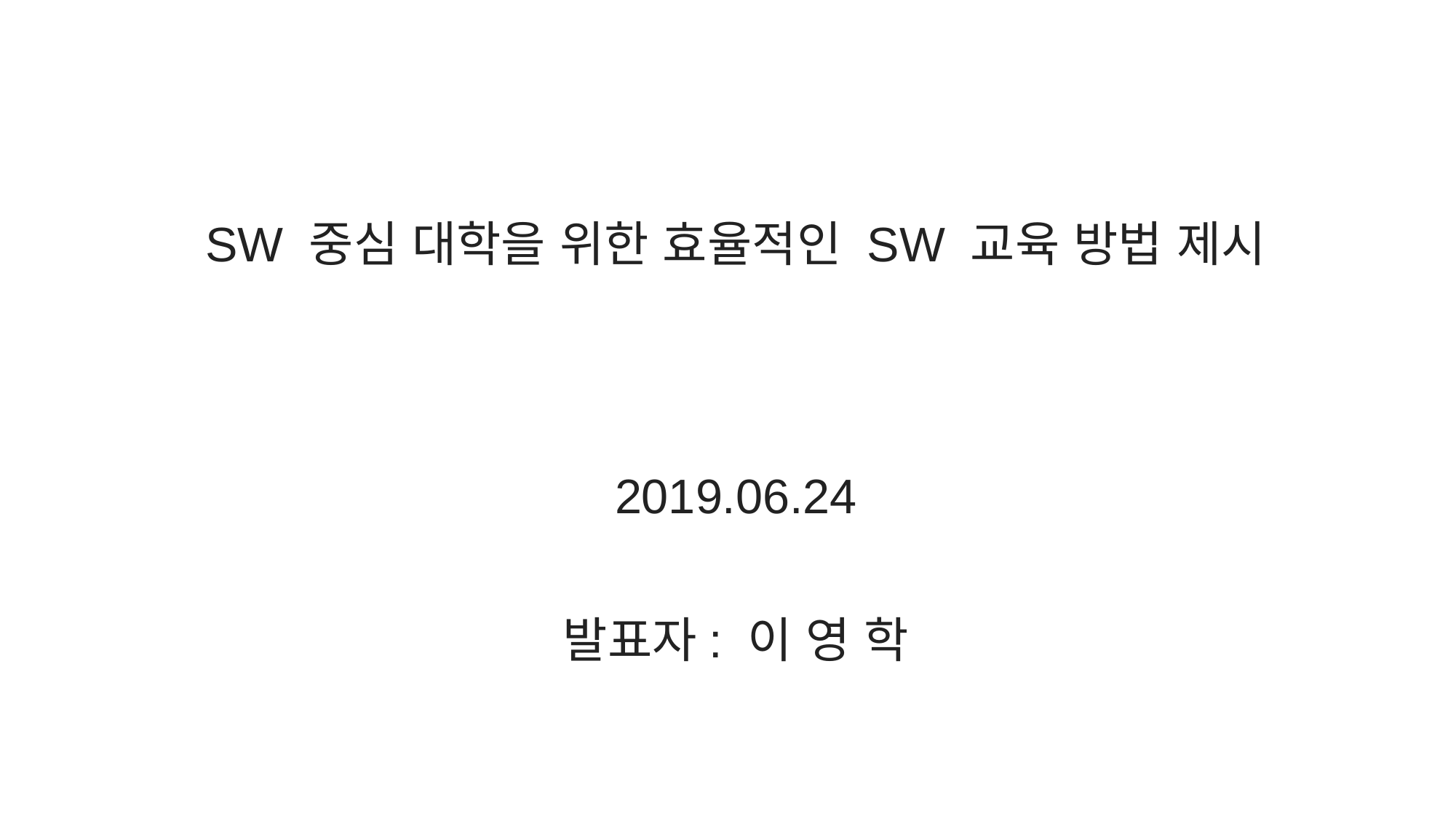

SW 중심 대학을 위한 효율적인 SW 교육 방법 제시
2019.06.24
발표자: 이 영 학